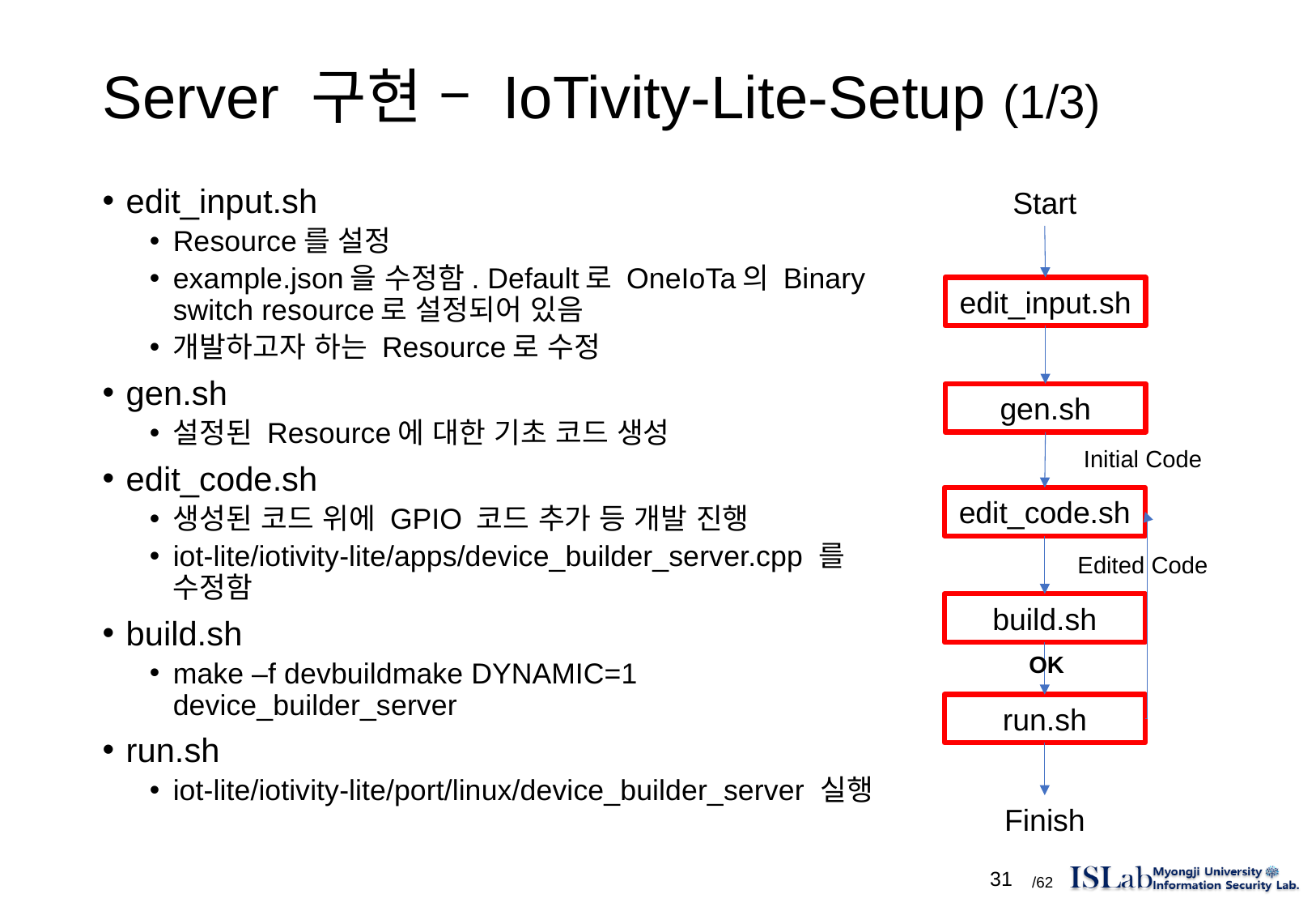

# Server 구현 – IoTivity-Lite-Setup (1/3)
Start
edit_input.sh
gen.sh
Initial Code
edit_code.sh
Edited Code
build.sh
OK
run.sh
Finish
edit_input.sh
Resource를 설정
example.json을 수정함. Default로 OneIoTa의 Binary switch resource로 설정되어 있음
개발하고자 하는 Resource로 수정
gen.sh
설정된 Resource에 대한 기초 코드 생성
edit_code.sh
생성된 코드 위에 GPIO 코드 추가 등 개발 진행
iot-lite/iotivity-lite/apps/device_builder_server.cpp 를 수정함
build.sh
make –f devbuildmake DYNAMIC=1 device_builder_server
run.sh
iot-lite/iotivity-lite/port/linux/device_builder_server 실행
 31